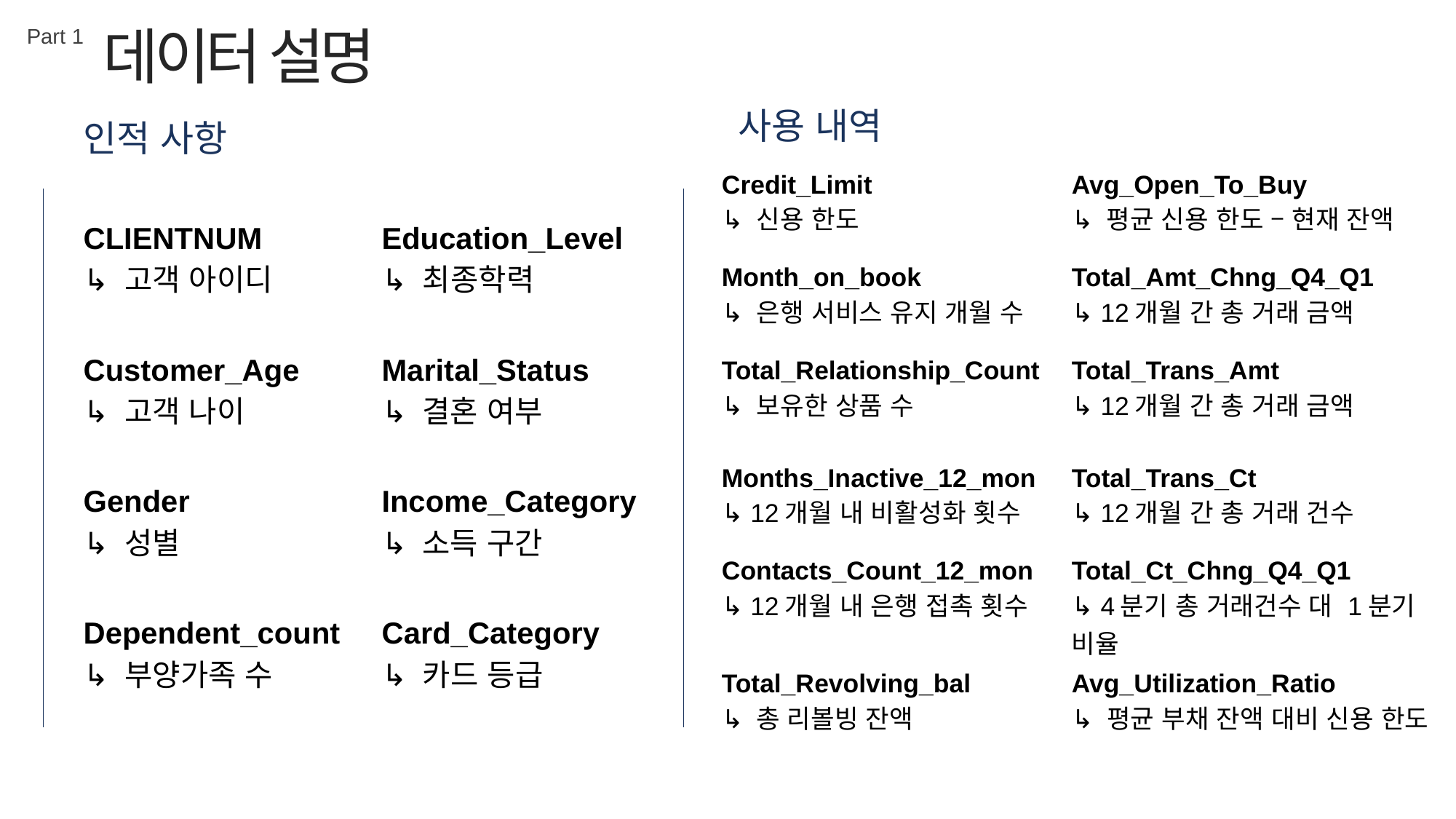

데이터 설명
Part 1
사용 내역
인적 사항
| Credit\_Limit ↳ 신용 한도 | Avg\_Open\_To\_Buy ↳ 평균 신용 한도 – 현재 잔액 |
| --- | --- |
| Month\_on\_book ↳ 은행 서비스 유지 개월 수 | Total\_Amt\_Chng\_Q4\_Q1 ↳ 12개월 간 총 거래 금액 |
| Total\_Relationship\_Count ↳ 보유한 상품 수 | Total\_Trans\_Amt ↳ 12개월 간 총 거래 금액 |
| Months\_Inactive\_12\_mon ↳ 12개월 내 비활성화 횟수 | Total\_Trans\_Ct ↳ 12개월 간 총 거래 건수 |
| Contacts\_Count\_12\_mon ↳ 12개월 내 은행 접촉 횟수 | Total\_Ct\_Chng\_Q4\_Q1 ↳ 4분기 총 거래건수 대 1분기 비율 |
| Total\_Revolving\_bal ↳ 총 리볼빙 잔액 | Avg\_Utilization\_Ratio ↳ 평균 부채 잔액 대비 신용 한도 |
| CLIENTNUM ↳ 고객 아이디 | Education\_Level ↳ 최종학력 |
| --- | --- |
| Customer\_Age ↳ 고객 나이 | Marital\_Status ↳ 결혼 여부 |
| Gender ↳ 성별 | Income\_Category ↳ 소득 구간 |
| Dependent\_count ↳ 부양가족 수 | Card\_Category ↳ 카드 등급 |